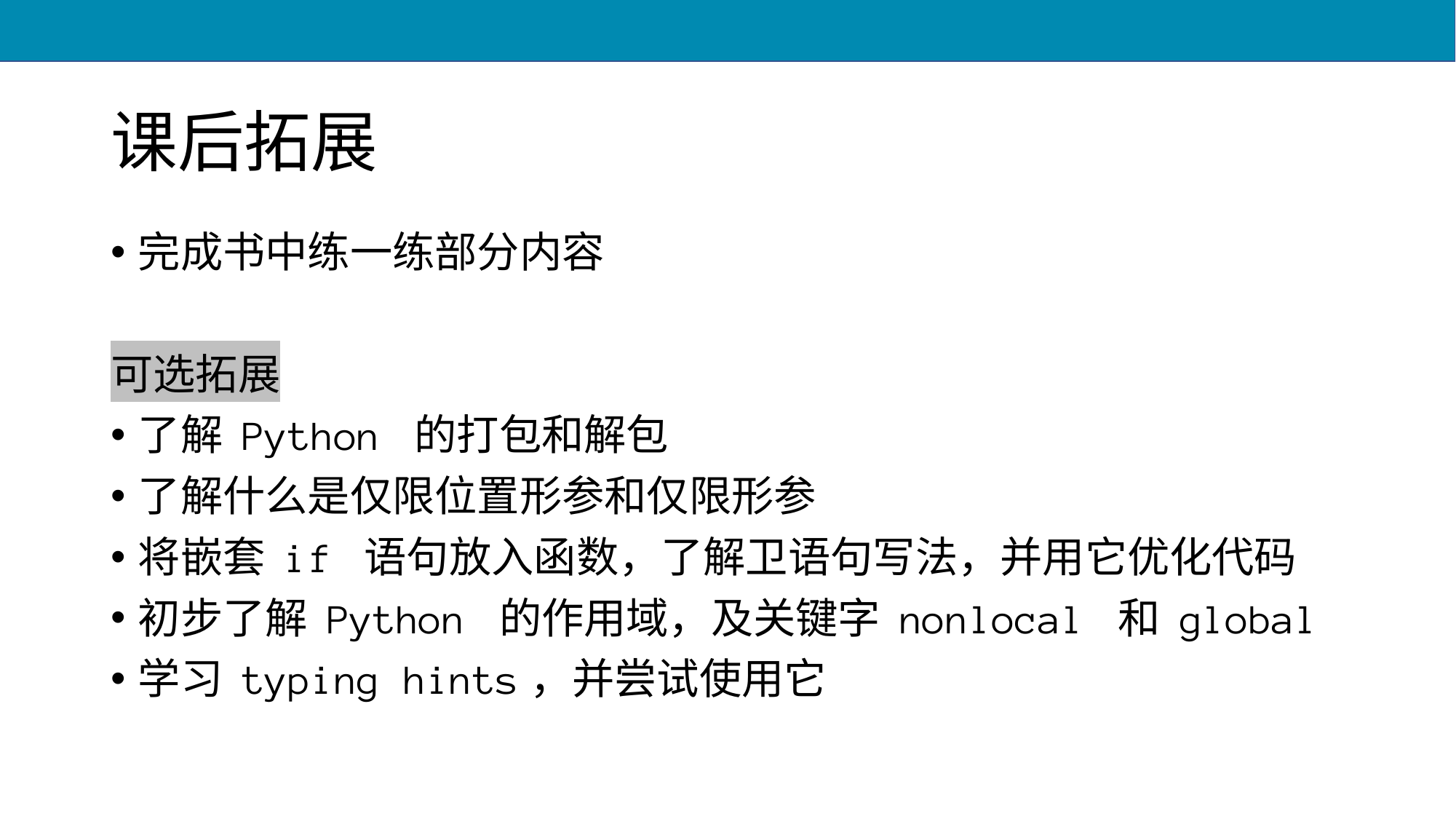

# 课后拓展
完成书中练一练部分内容

可选拓展
了解 Python 的打包和解包
了解什么是仅限位置形参和仅限形参
将嵌套 if 语句放入函数，了解卫语句写法，并用它优化代码
初步了解 Python 的作用域，及关键字 nonlocal 和 global
学习 typing hints，并尝试使用它